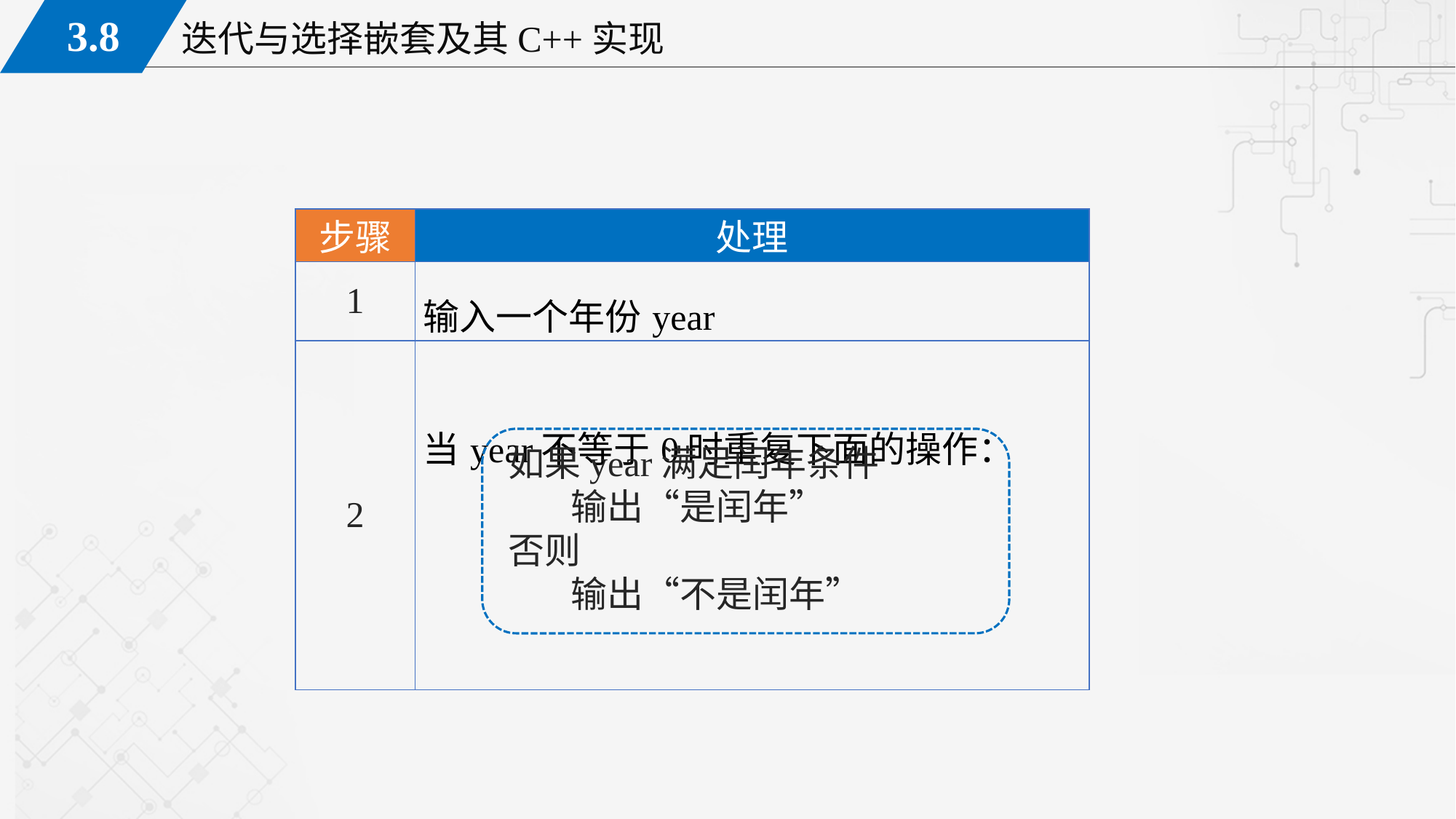

| 步骤 | 处理 |
| --- | --- |
| 1 | 输入一个年份year |
| 2 | 当year不等于0时重复下面的操作： |

如果year满足闰年条件
		输出“是闰年”
否则
		输出“不是闰年”